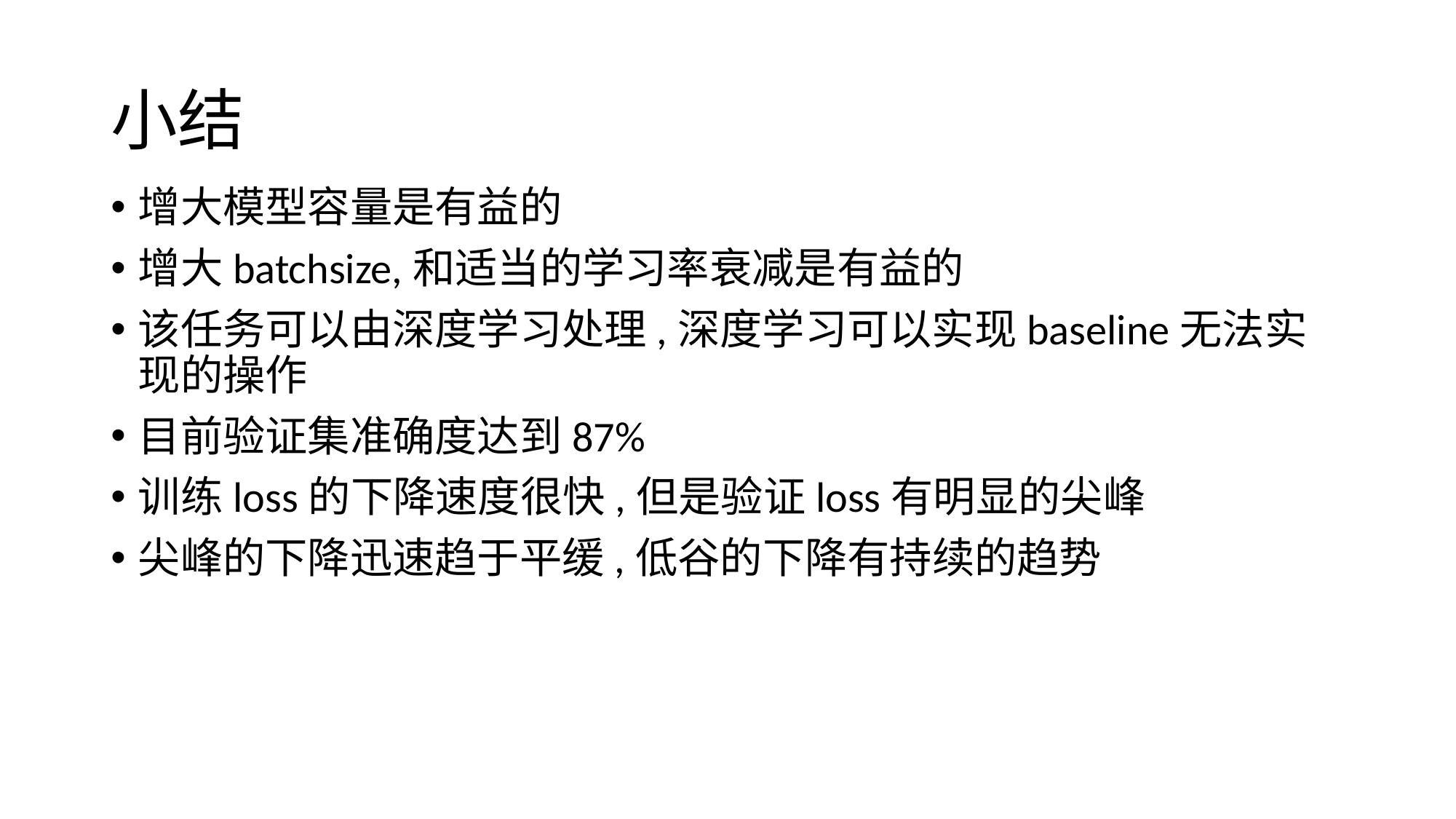

# 小结
增大模型容量是有益的
增大batchsize,和适当的学习率衰减是有益的
该任务可以由深度学习处理,深度学习可以实现baseline无法实现的操作
目前验证集准确度达到87%
训练loss的下降速度很快,但是验证loss有明显的尖峰
尖峰的下降迅速趋于平缓,低谷的下降有持续的趋势